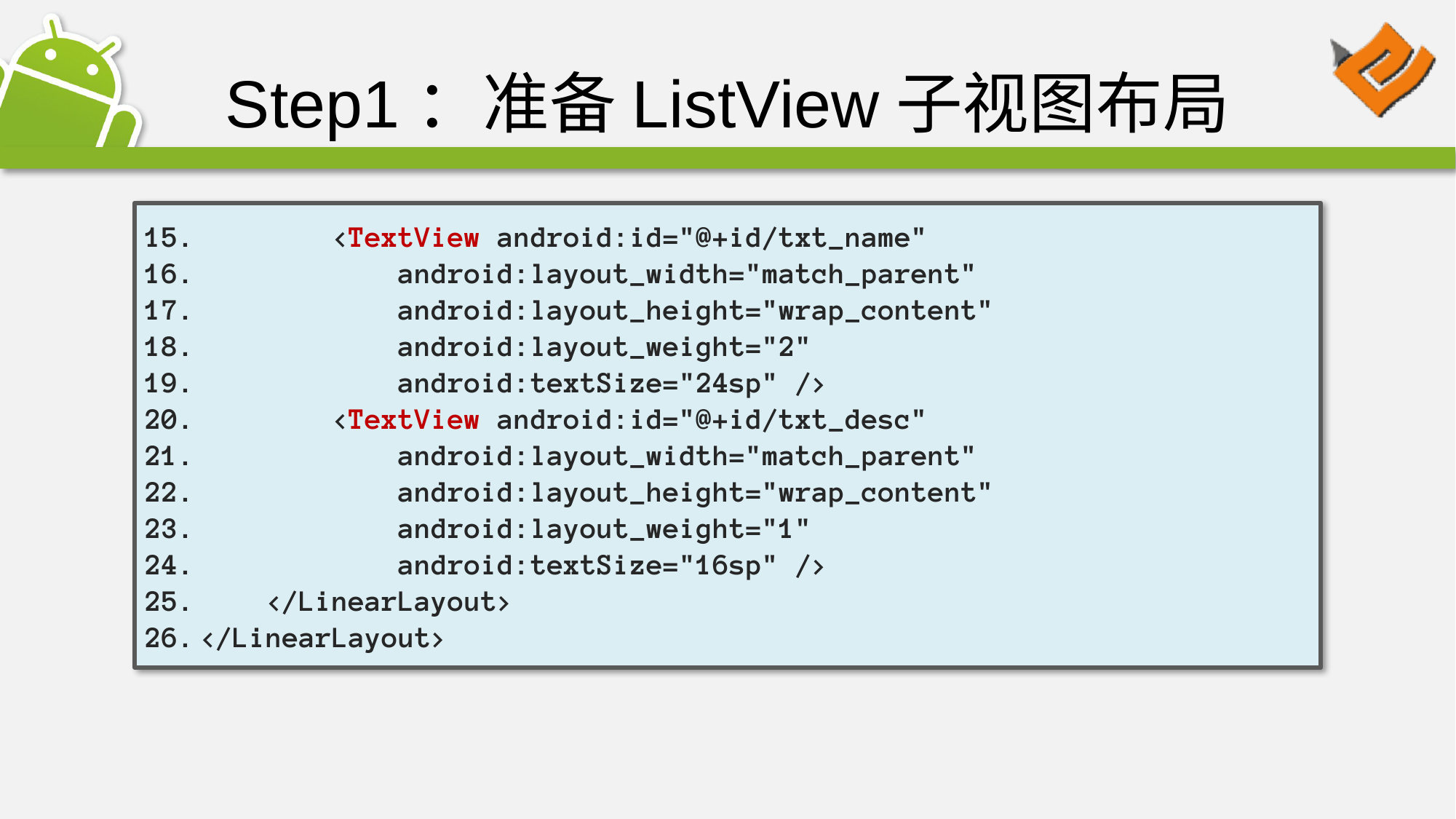

# Step1：准备ListView子视图布局
        <TextView android:id="@+id/txt_name"
            android:layout_width="match_parent"
            android:layout_height="wrap_content"
            android:layout_weight="2"
            android:textSize="24sp" />
        <TextView android:id="@+id/txt_desc"
            android:layout_width="match_parent"
            android:layout_height="wrap_content"
            android:layout_weight="1"
            android:textSize="16sp" />
    </LinearLayout>
</LinearLayout>